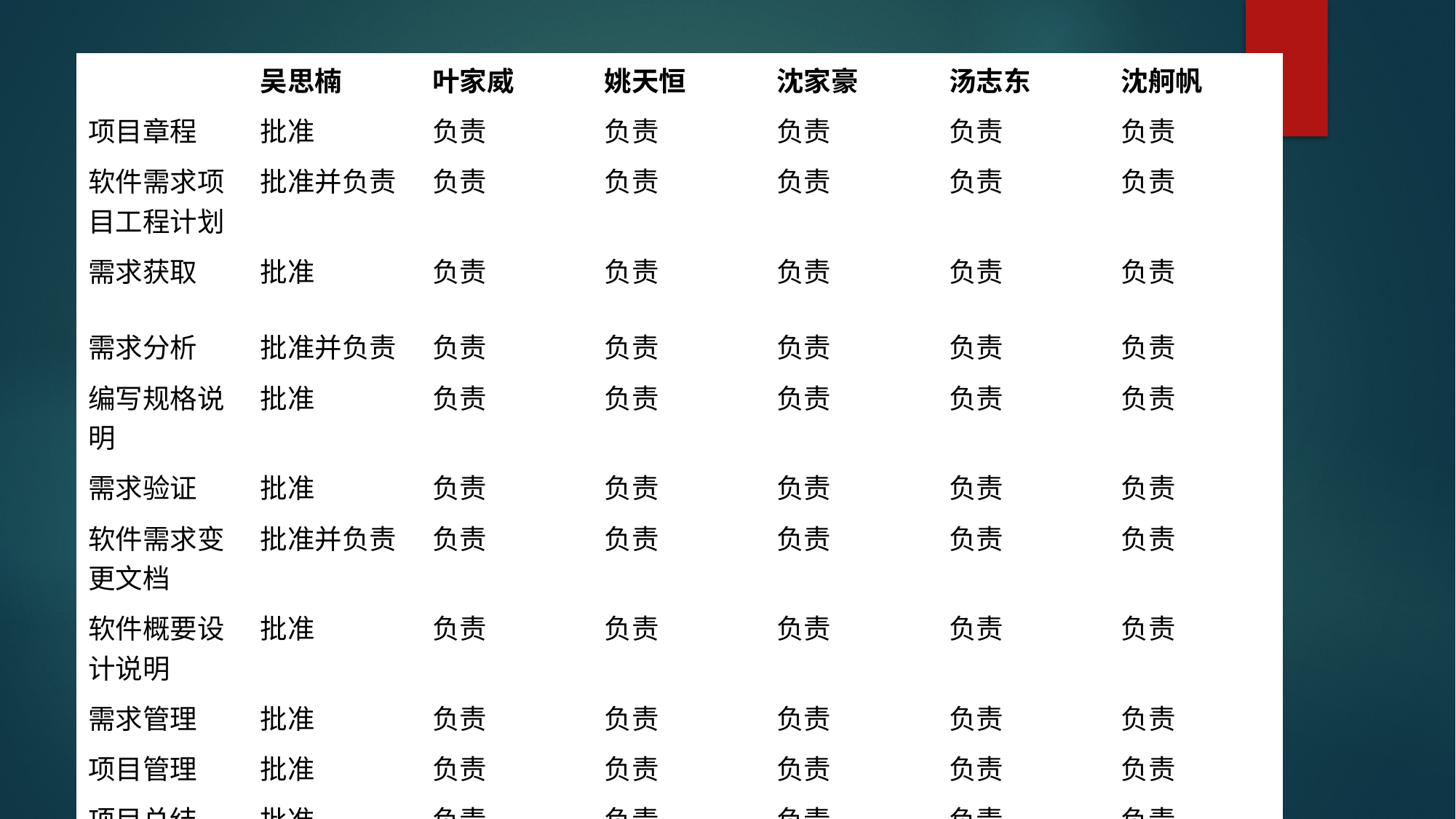

#
|  | 吴思楠 | 叶家威 | 姚天恒 | 沈家豪 | 汤志东 | 沈舸帆 |
| --- | --- | --- | --- | --- | --- | --- |
| 项目章程 | 批准 | 负责 | 负责 | 负责 | 负责 | 负责 |
| 软件需求项目工程计划 | 批准并负责 | 负责 | 负责 | 负责 | 负责 | 负责 |
| 需求获取 | 批准 | 负责 | 负责 | 负责 | 负责 | 负责 |
| 需求分析 | 批准并负责 | 负责 | 负责 | 负责 | 负责 | 负责 |
| 编写规格说明 | 批准 | 负责 | 负责 | 负责 | 负责 | 负责 |
| 需求验证 | 批准 | 负责 | 负责 | 负责 | 负责 | 负责 |
| 软件需求变更文档 | 批准并负责 | 负责 | 负责 | 负责 | 负责 | 负责 |
| 软件概要设计说明 | 批准 | 负责 | 负责 | 负责 | 负责 | 负责 |
| 需求管理 | 批准 | 负责 | 负责 | 负责 | 负责 | 负责 |
| 项目管理 | 批准 | 负责 | 负责 | 负责 | 负责 | 负责 |
| 项目总结 | 批准 | 负责 | 负责 | 负责 | 负责 | 负责 |